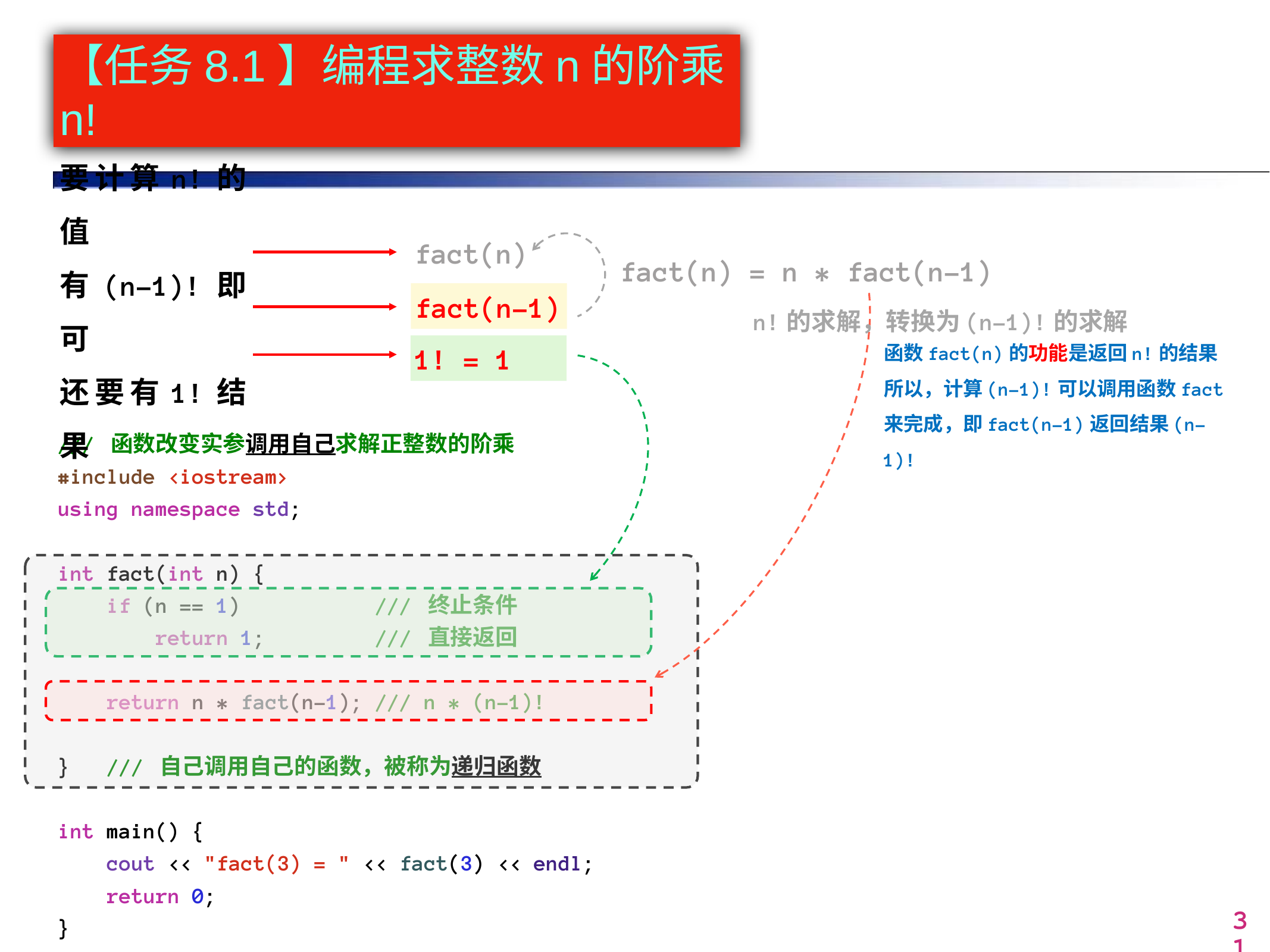

# 【任务8.1】编程求整数n的阶乘n!
要计算n!的值
有(n-1)!即可
还要有1!结果
fact(n)

fact(n) = n * fact(n-1)
fact(n-1)
n!的求解，转换为(n-1)!的求解
1! = 1

函数fact(n)的功能是返回n!的结果
所以，计算(n-1)!可以调用函数fact来完成，即fact(n-1)返回结果(n-1)!

/// 函数改变实参调用自己求解正整数的阶乘
#include <iostream>
using namespace std;

int fact(int n) {
    if (n == 1)           /// 终止条件
        return 1;         /// 直接返回

    return n * fact(n-1); /// n * (n-1)!

}   /// 自己调用自己的函数，被称为递归函数

int main() {
    cout << "fact(3) = " << fact(3) << endl;
    return 0;
}

31